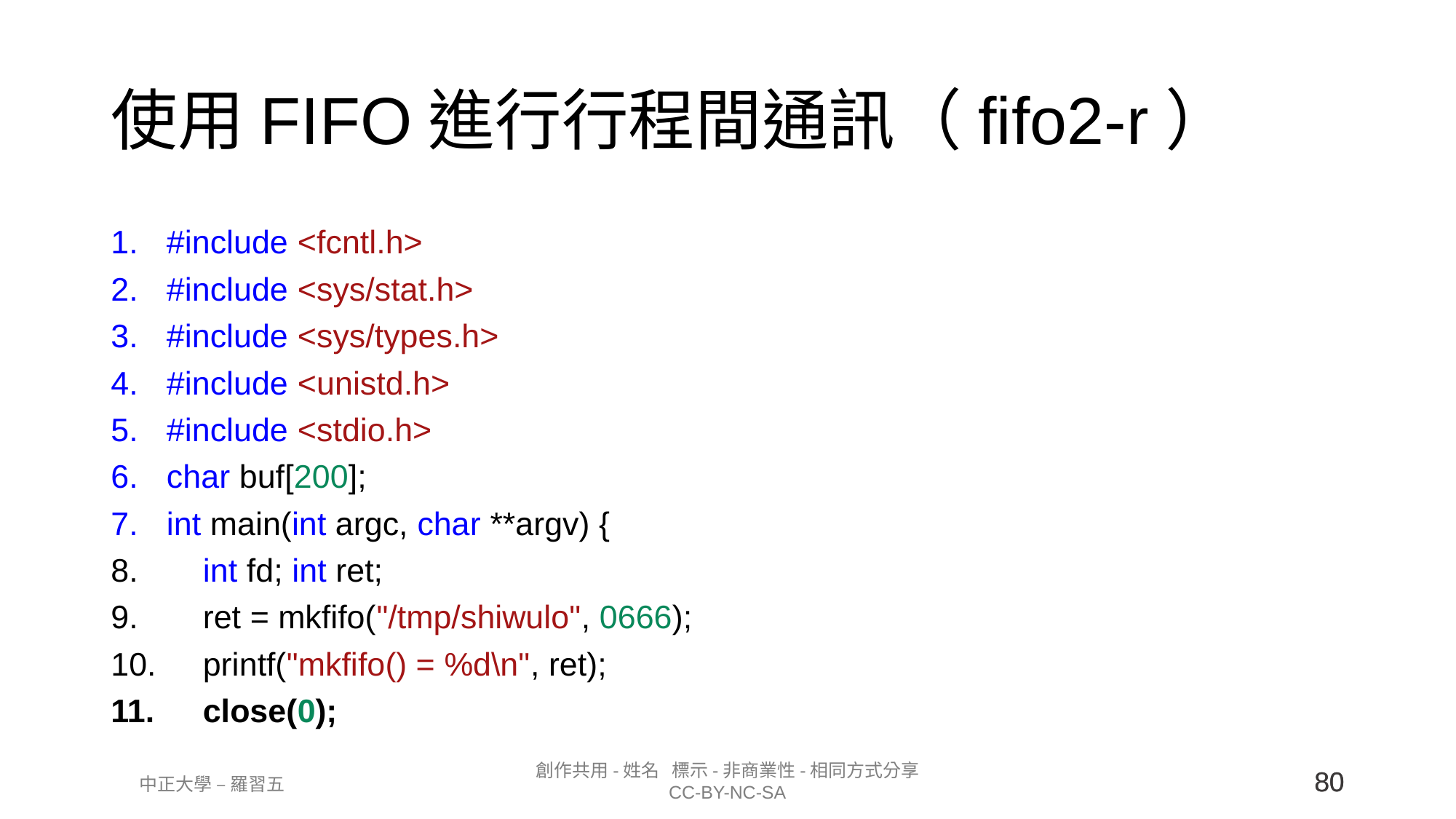

# 使用FIFO進行行程間通訊（fifo2-r）
#include <fcntl.h>
#include <sys/stat.h>
#include <sys/types.h>
#include <unistd.h>
#include <stdio.h>
char buf[200];
int main(int argc, char **argv) {
    int fd; int ret;
    ret = mkfifo("/tmp/shiwulo", 0666);
    printf("mkfifo() = %d\n", ret);
    close(0);